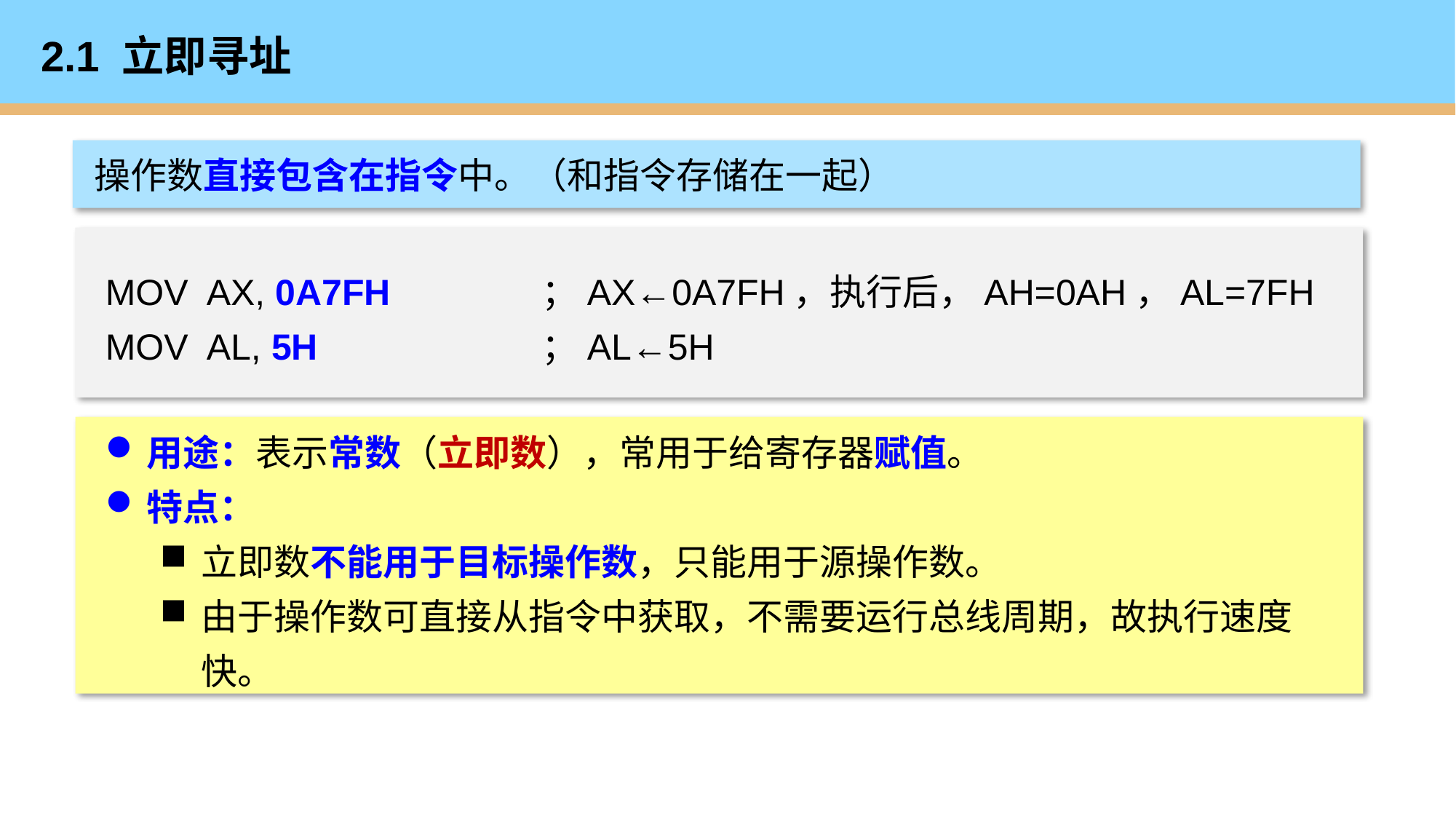

# 2.1 立即寻址
操作数直接包含在指令中。（和指令存储在一起）
MOV  AX, 0A7FH 		；AX←0A7FH，执行后，AH=0AH，AL=7FH
MOV  AL, 5H       		；AL←5H
用途：表示常数（立即数），常用于给寄存器赋值。
特点：
立即数不能用于目标操作数，只能用于源操作数。
由于操作数可直接从指令中获取，不需要运行总线周期，故执行速度快。
47